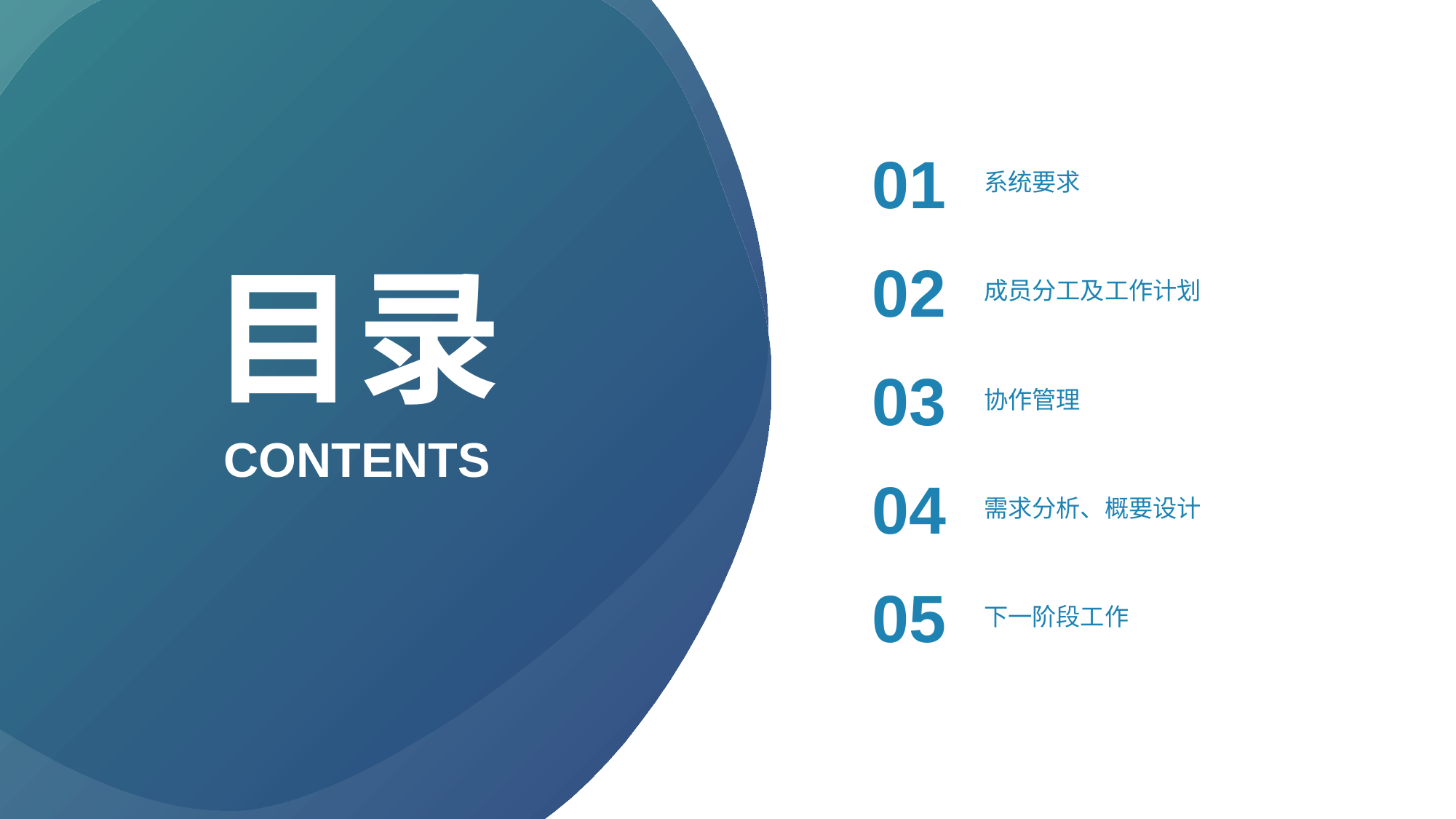

01
系统要求
目录
02
成员分工及工作计划
03
协作管理
CONTENTS
04
需求分析、概要设计
05
下一阶段工作